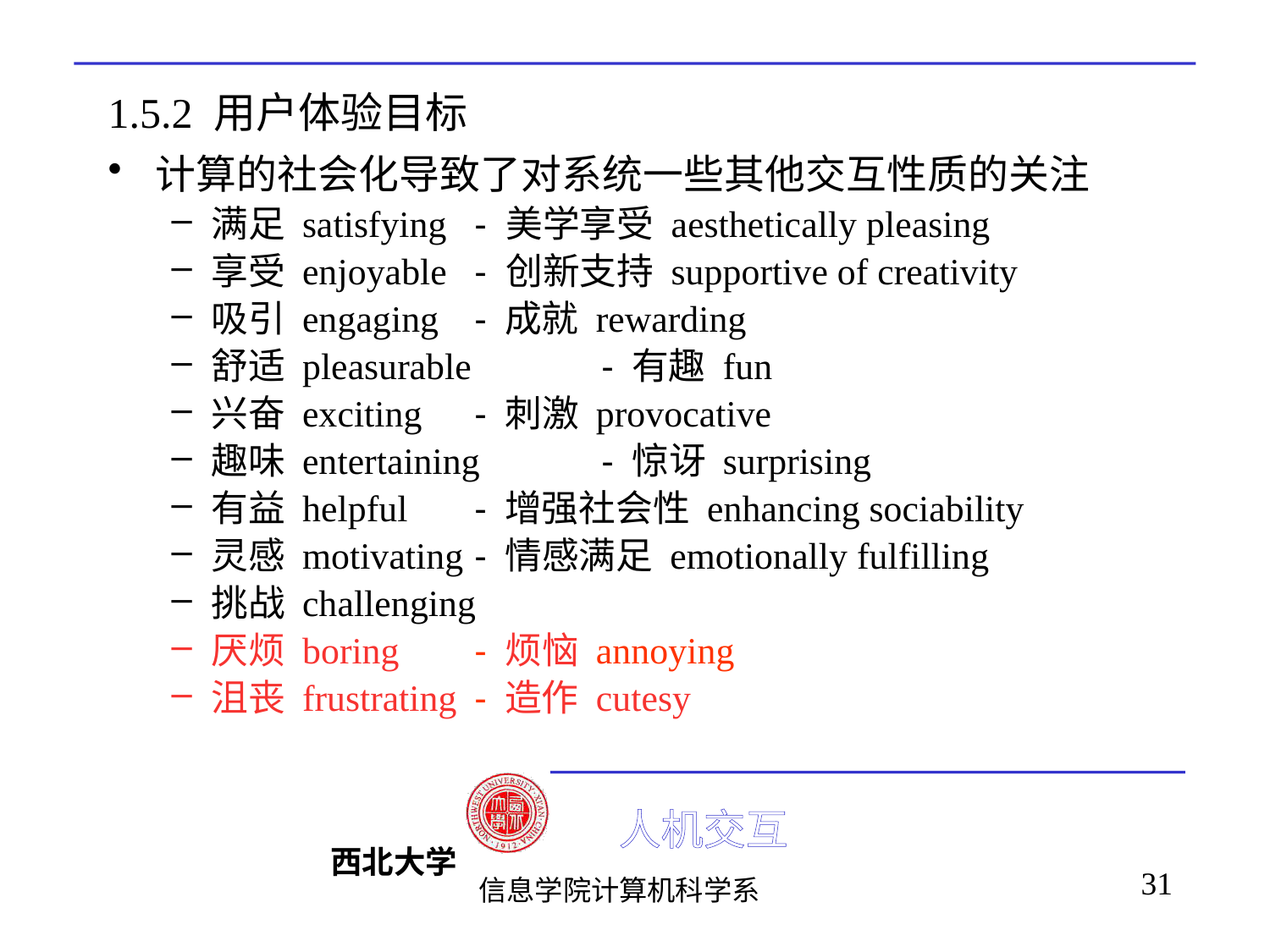

# 1.5.2 用户体验目标
计算的社会化导致了对系统一些其他交互性质的关注
满足 satisfying	 - 美学享受 aesthetically pleasing
享受 enjoyable	 - 创新支持 supportive of creativity
吸引 engaging	 - 成就 rewarding
舒适 pleasurable	 - 有趣 fun
兴奋 exciting	 - 刺激 provocative
趣味 entertaining	 - 惊讶 surprising
有益 helpful	 - 增强社会性 enhancing sociability
灵感 motivating	 - 情感满足 emotionally fulfilling
挑战 challenging
厌烦 boring	 - 烦恼 annoying
沮丧 frustrating	 - 造作 cutesy
31